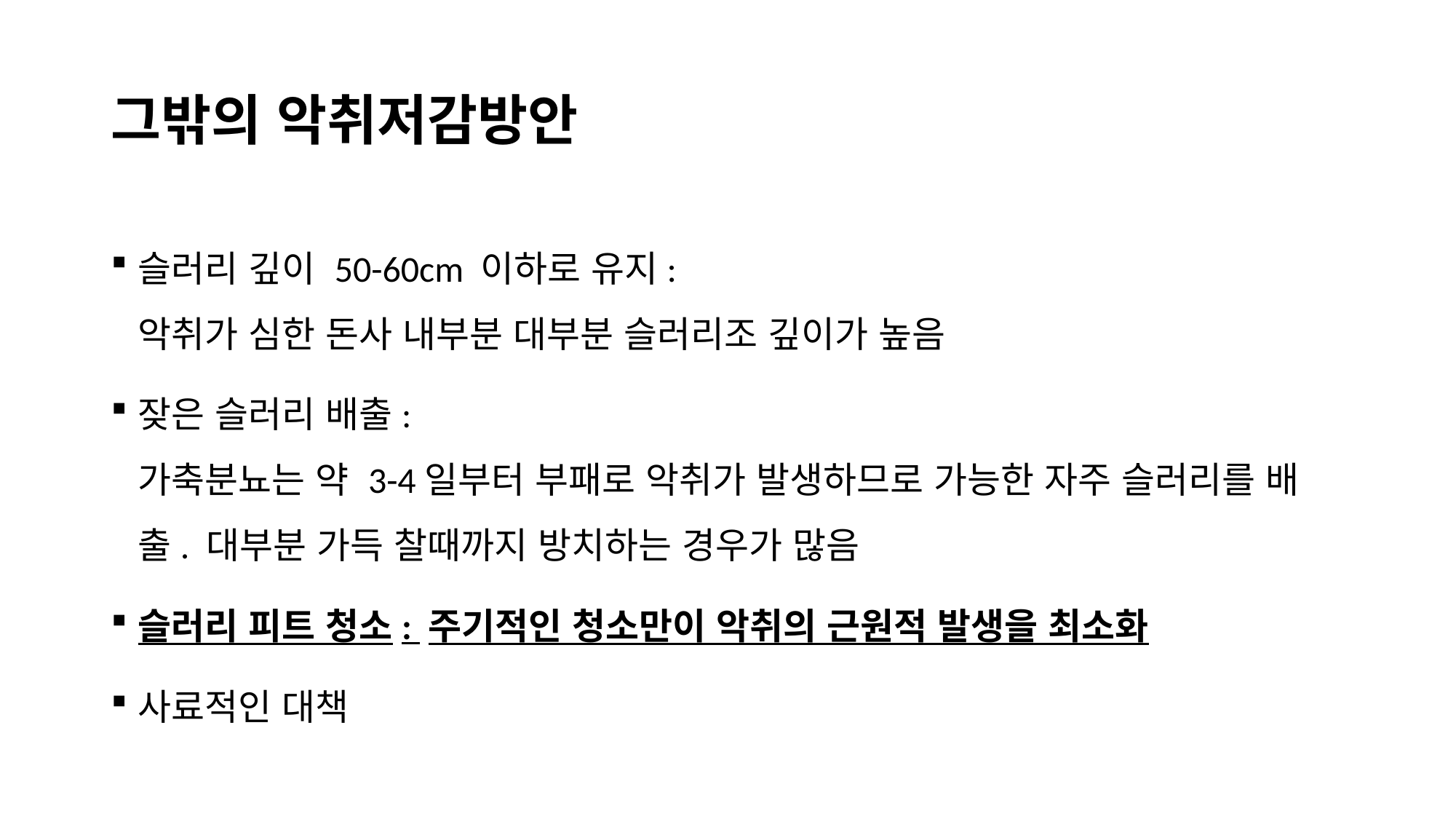

# 그밖의 악취저감방안
슬러리 깊이 50-60cm 이하로 유지:
악취가 심한 돈사 내부분 대부분 슬러리조 깊이가 높음
잦은 슬러리 배출:
가축분뇨는 약 3-4일부터 부패로 악취가 발생하므로 가능한 자주 슬러리를 배출. 대부분 가득 찰때까지 방치하는 경우가 많음
슬러리 피트 청소: 주기적인 청소만이 악취의 근원적 발생을 최소화
사료적인 대책